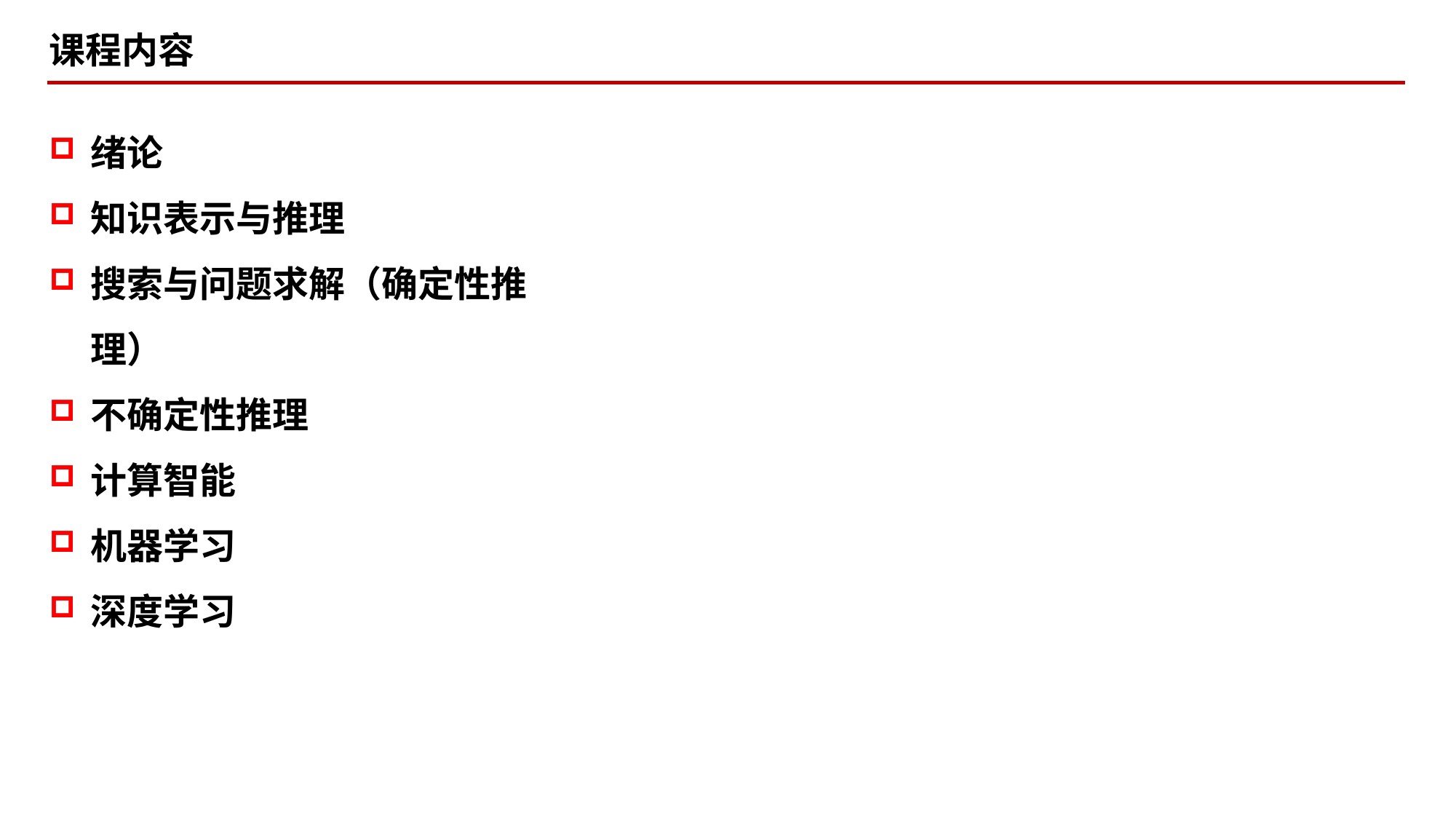

课程内容
绪论
知识表示与推理
搜索与问题求解（确定性推理）
不确定性推理
计算智能
机器学习
深度学习